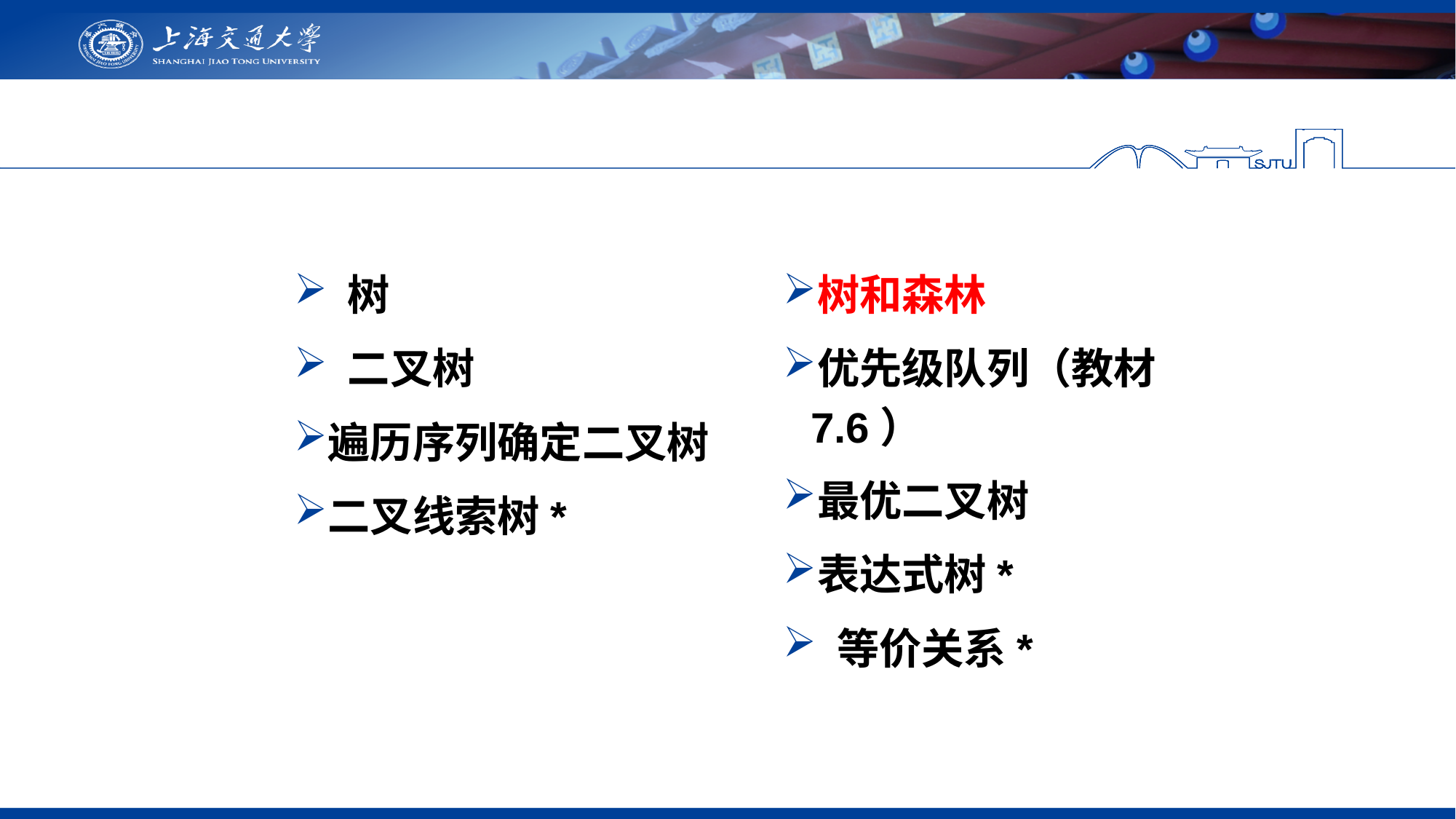

树
 二叉树
遍历序列确定二叉树
二叉线索树*

树和森林
优先级队列（教材7.6）
最优二叉树
表达式树*
 等价关系*